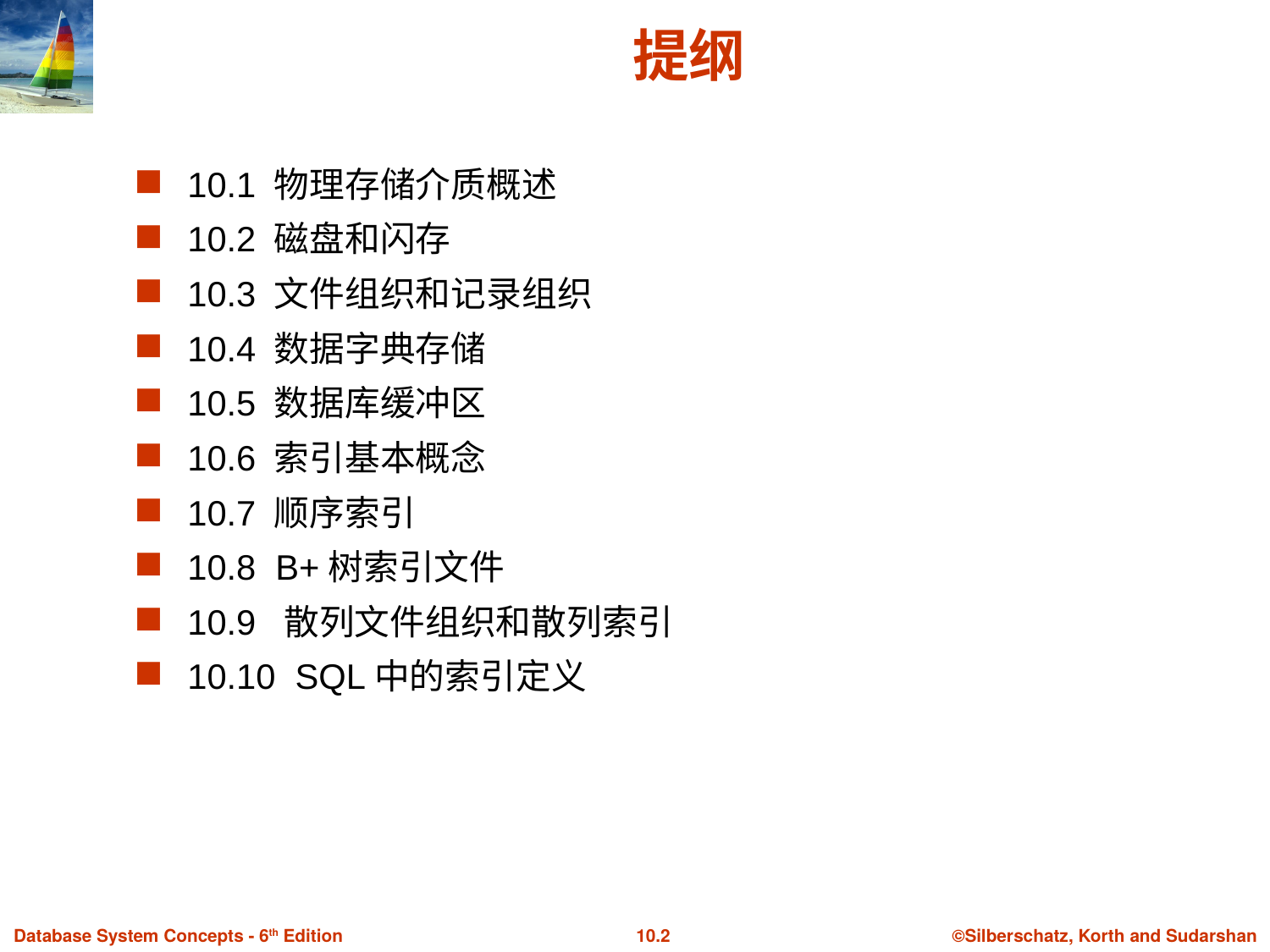

# 提纲
10.1 物理存储介质概述
10.2 磁盘和闪存
10.3 文件组织和记录组织
10.4 数据字典存储
10.5 数据库缓冲区
10.6 索引基本概念
10.7 顺序索引
10.8  B+树索引文件
10.9  散列文件组织和散列索引
10.10  SQL中的索引定义